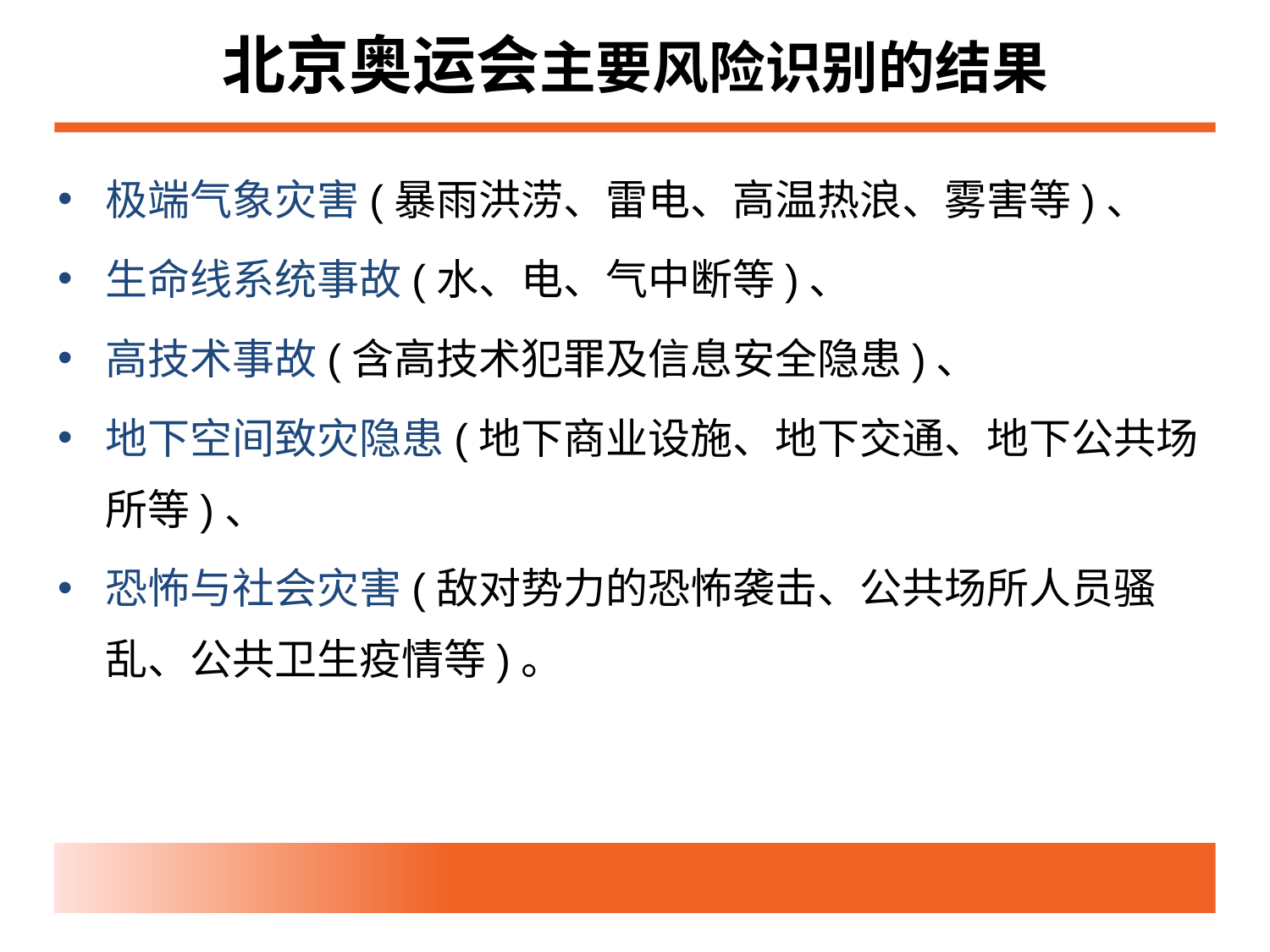

# 北京奥运会主要风险识别的结果
极端气象灾害(暴雨洪涝、雷电、高温热浪、雾害等)、
生命线系统事故(水、电、气中断等)、
高技术事故(含高技术犯罪及信息安全隐患)、
地下空间致灾隐患(地下商业设施、地下交通、地下公共场所等)、
恐怖与社会灾害(敌对势力的恐怖袭击、公共场所人员骚乱、公共卫生疫情等)。